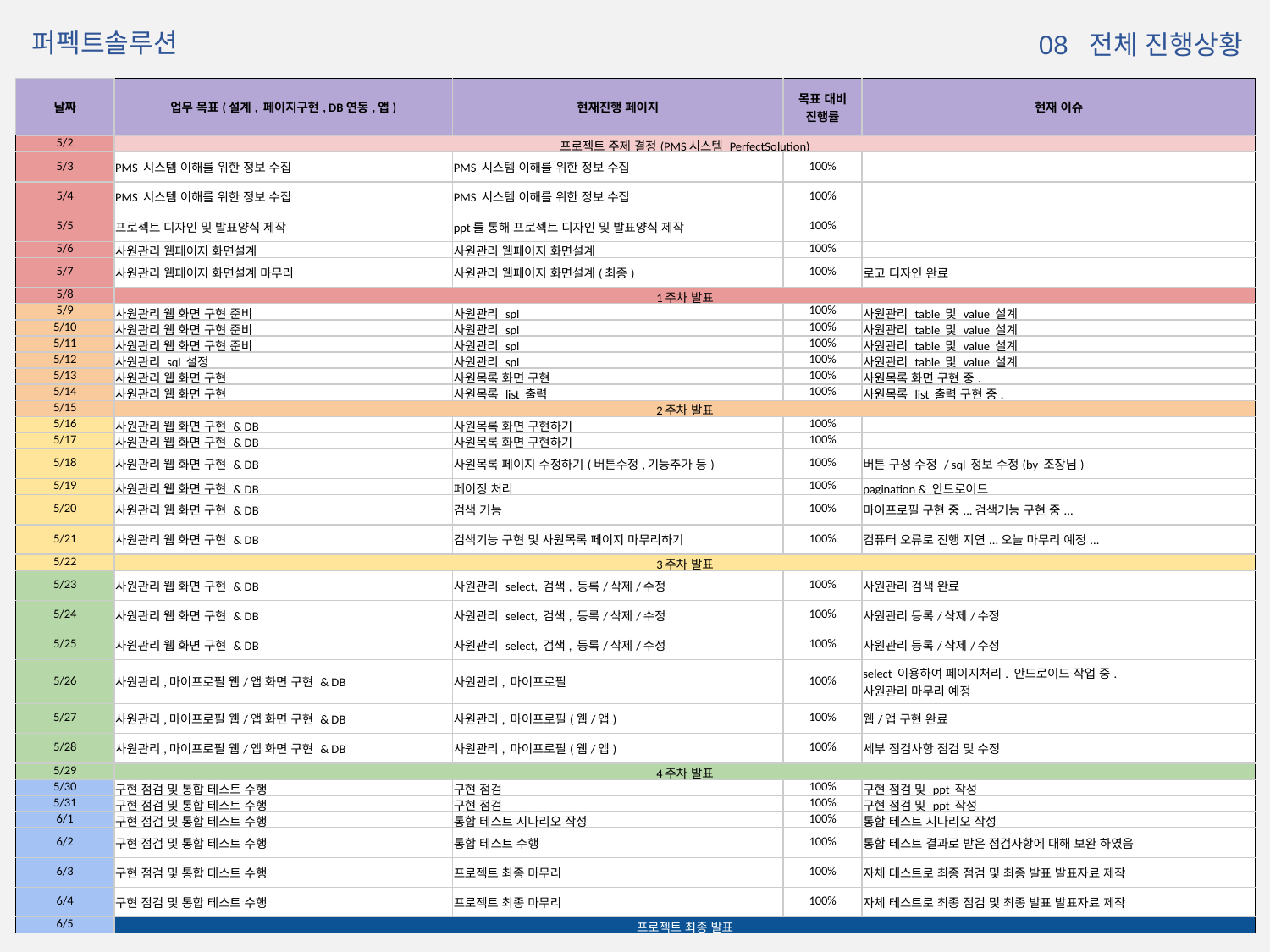

퍼펙트솔루션
 08  전체 진행상황
| 날짜 | 업무 목표(설계, 페이지구현, DB연동,앱) | 현재진행 페이지 | 목표 대비 진행률 | 현재 이슈 |
| --- | --- | --- | --- | --- |
| 5/2 | 프로젝트 주제 결정(PMS시스템 PerfectSolution) |  |  |  |
| 5/3 | PMS 시스템 이해를 위한 정보 수집 | PMS 시스템 이해를 위한 정보 수집 | 100% |  |
| 5/4 | PMS 시스템 이해를 위한 정보 수집 | PMS 시스템 이해를 위한 정보 수집 | 100% |  |
| 5/5 | 프로젝트 디자인 및 발표양식 제작 | ppt를 통해 프로젝트 디자인 및 발표양식 제작 | 100% |  |
| 5/6 | 사원관리 웹페이지 화면설계 | 사원관리 웹페이지 화면설계 | 100% |  |
| 5/7 | 사원관리 웹페이지 화면설계 마무리 | 사원관리 웹페이지 화면설계(최종) | 100% | 로고 디자인 완료 |
| 5/8 | 1주차 발표 |  |  |  |
| 5/9 | 사원관리 웹 화면 구현 준비 | 사원관리 spl | 100% | 사원관리 table 및 value 설계 |
| 5/10 | 사원관리 웹 화면 구현 준비 | 사원관리 spl | 100% | 사원관리 table 및 value 설계 |
| 5/11 | 사원관리 웹 화면 구현 준비 | 사원관리 spl | 100% | 사원관리 table 및 value 설계 |
| 5/12 | 사원관리 sql 설정 | 사원관리 spl | 100% | 사원관리 table 및 value 설계 |
| 5/13 | 사원관리 웹 화면 구현 | 사원목록 화면 구현 | 100% | 사원목록 화면 구현 중. |
| 5/14 | 사원관리 웹 화면 구현 | 사원목록 list 출력 | 100% | 사원목록 list 출력 구현 중. |
| 5/15 | 2주차 발표 |  |  |  |
| 5/16 | 사원관리 웹 화면 구현 & DB | 사원목록 화면 구현하기 | 100% |  |
| 5/17 | 사원관리 웹 화면 구현 & DB | 사원목록 화면 구현하기 | 100% |  |
| 5/18 | 사원관리 웹 화면 구현 & DB | 사원목록 페이지 수정하기(버튼수정,기능추가 등) | 100% | 버튼 구성 수정 / sql 정보 수정(by 조장님) |
| 5/19 | 사원관리 웹 화면 구현 & DB | 페이징 처리 | 100% | pagination & 안드로이드 |
| 5/20 | 사원관리 웹 화면 구현 & DB | 검색 기능 | 100% | 마이프로필 구현 중...검색기능 구현 중... |
| 5/21 | 사원관리 웹 화면 구현 & DB | 검색기능 구현 및 사원목록 페이지 마무리하기 | 100% | 컴퓨터 오류로 진행 지연...오늘 마무리 예정... |
| 5/22 | 3주차 발표 |  |  |  |
| 5/23 | 사원관리 웹 화면 구현 & DB | 사원관리 select, 검색, 등록/삭제/수정 | 100% | 사원관리 검색 완료 |
| 5/24 | 사원관리 웹 화면 구현 & DB | 사원관리 select, 검색, 등록/삭제/수정 | 100% | 사원관리 등록/삭제/수정 |
| 5/25 | 사원관리 웹 화면 구현 & DB | 사원관리 select, 검색, 등록/삭제/수정 | 100% | 사원관리 등록/삭제/수정 |
| 5/26 | 사원관리,마이프로필 웹/앱 화면 구현 & DB | 사원관리, 마이프로필 | 100% | select 이용하여 페이지처리. 안드로이드 작업 중. 사원관리 마무리 예정 |
| 5/27 | 사원관리,마이프로필 웹/앱 화면 구현 & DB | 사원관리, 마이프로필(웹/앱) | 100% | 웹/앱 구현 완료 |
| 5/28 | 사원관리,마이프로필 웹/앱 화면 구현 & DB | 사원관리, 마이프로필(웹/앱) | 100% | 세부 점검사항 점검 및 수정 |
| 5/29 | 4주차 발표 |  |  |  |
| 5/30 | 구현 점검 및 통합 테스트 수행 | 구현 점검 | 100% | 구현 점검 및 ppt 작성 |
| 5/31 | 구현 점검 및 통합 테스트 수행 | 구현 점검 | 100% | 구현 점검 및 ppt 작성 |
| 6/1 | 구현 점검 및 통합 테스트 수행 | 통합 테스트 시나리오 작성 | 100% | 통합 테스트 시나리오 작성 |
| 6/2 | 구현 점검 및 통합 테스트 수행 | 통합 테스트 수행 | 100% | 통합 테스트 결과로 받은 점검사항에 대해 보완 하였음 |
| 6/3 | 구현 점검 및 통합 테스트 수행 | 프로젝트 최종 마무리 | 100% | 자체 테스트로 최종 점검 및 최종 발표 발표자료 제작 |
| 6/4 | 구현 점검 및 통합 테스트 수행 | 프로젝트 최종 마무리 | 100% | 자체 테스트로 최종 점검 및 최종 발표 발표자료 제작 |
| 6/5 | 프로젝트 최종 발표 |  |  |  |